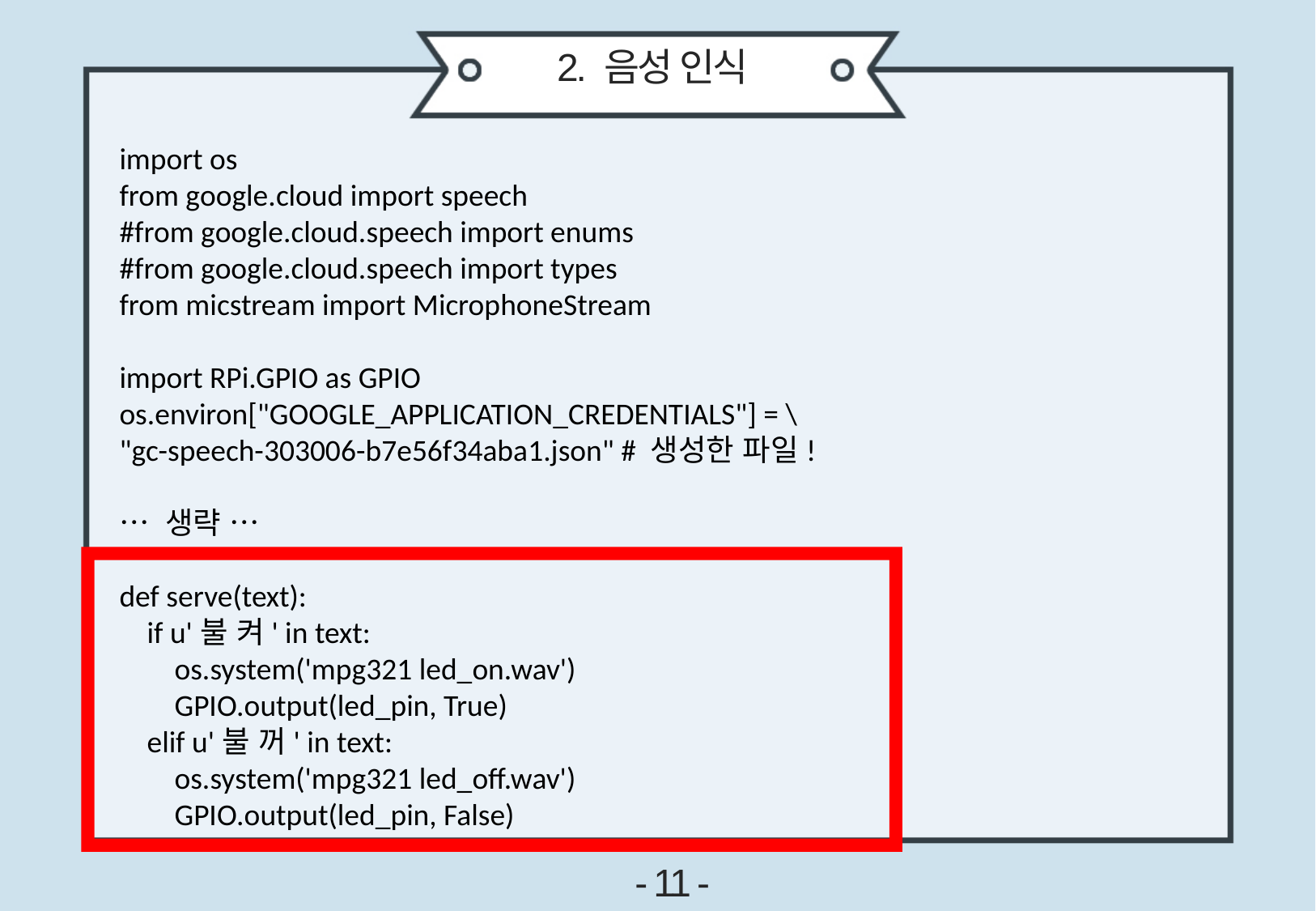

2. 음성 인식
import os
from google.cloud import speech
#from google.cloud.speech import enums
#from google.cloud.speech import types
from micstream import MicrophoneStream

import RPi.GPIO as GPIO
os.environ["GOOGLE_APPLICATION_CREDENTIALS"] = \
"gc-speech-303006-b7e56f34aba1.json" # 생성한 파일!

… 생략 …

def serve(text):
    if u'불 켜' in text:
        os.system('mpg321 led_on.wav')
        GPIO.output(led_pin, True)
    elif u'불 꺼' in text:
        os.system('mpg321 led_off.wav')
        GPIO.output(led_pin, False)

- 11 -